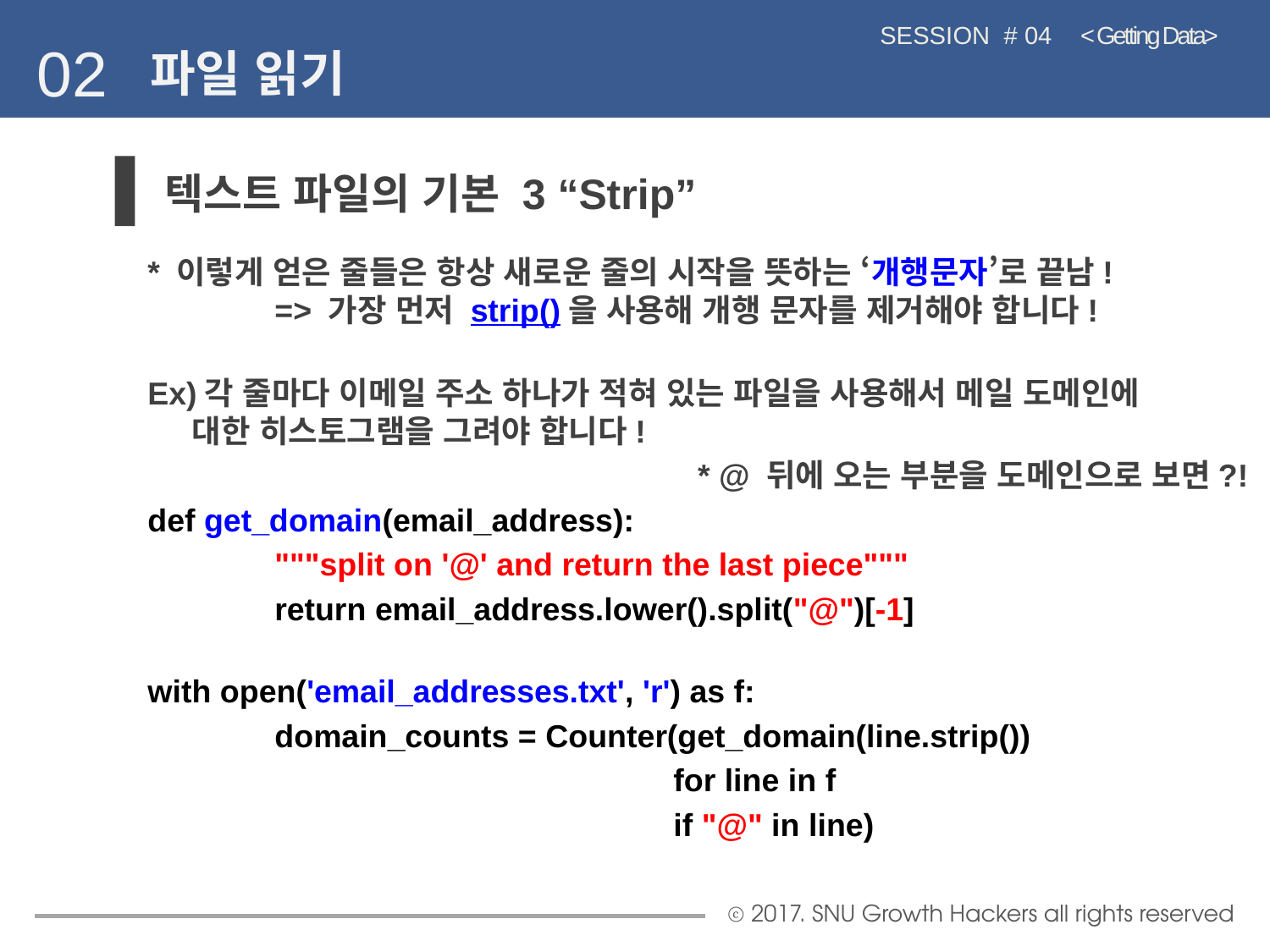

SESSION  # 04    < Getting Data>
02
파일 읽기

텍스트 파일의 기본 3 “Strip”
* 이렇게 얻은 줄들은 항상 새로운 줄의 시작을 뜻하는 ‘개행문자’로 끝남!
	=> 가장 먼저 strip()을 사용해 개행 문자를 제거해야 합니다!
Ex)각 줄마다 이메일 주소 하나가 적혀 있는 파일을 사용해서 메일 도메인에
     대한 히스토그램을 그려야 합니다!
* @ 뒤에 오는 부분을 도메인으로 보면?!
def get_domain(email_address):
	"""split on '@' and return the last piece"""
	return email_address.lower().split("@")[-1]
with open('email_addresses.txt', 'r') as f:
	domain_counts = Counter(get_domain(line.strip())
				  for line in f
				  if "@" in line)
ⓒ 2017. SNU Growth Hackers all rights reserved